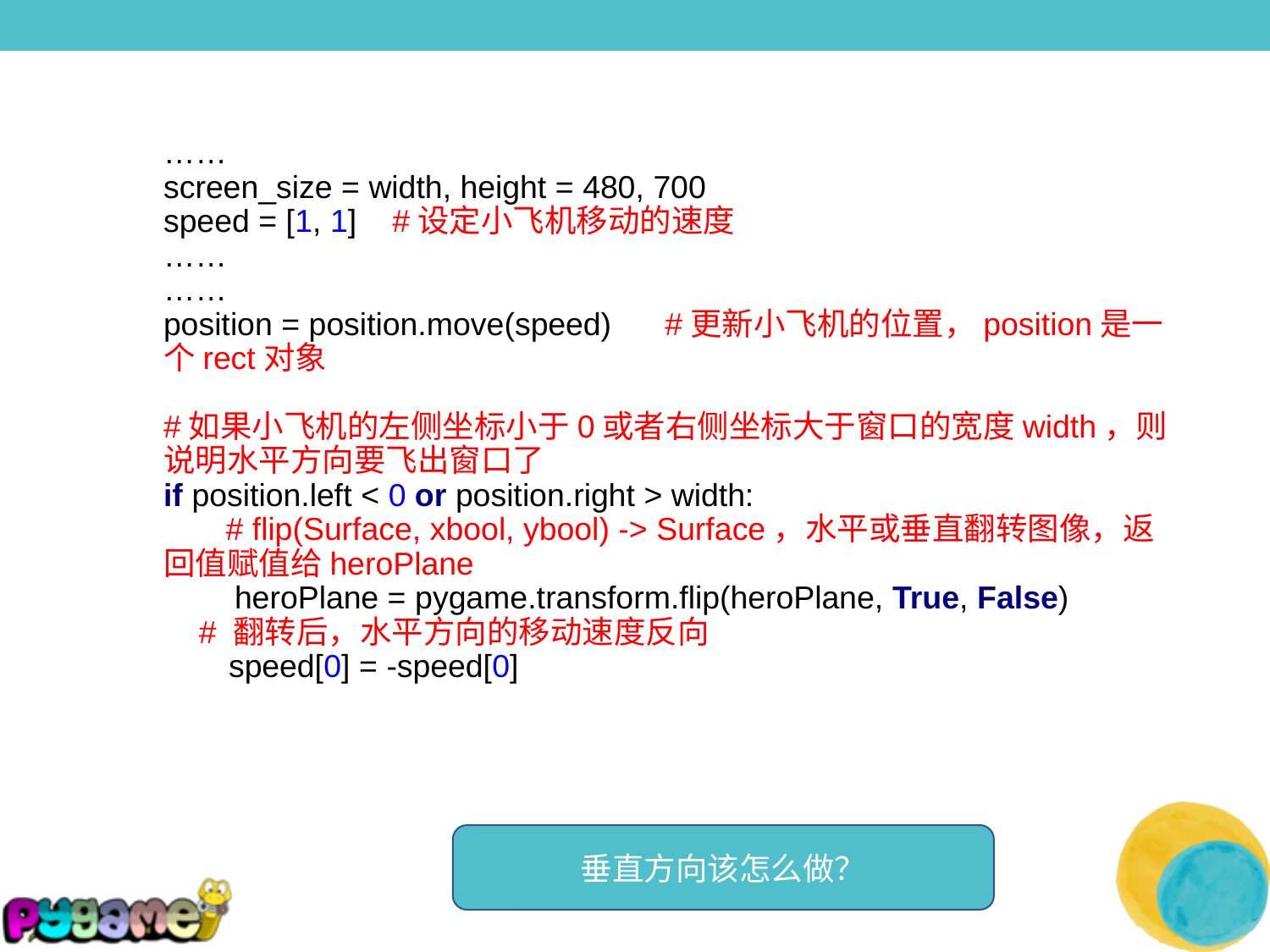

……
screen_size = width, height = 480, 700
speed = [1, 1]    #设定小飞机移动的速度
……
……
position = position.move(speed)      #更新小飞机的位置，position是一个rect对象

#如果小飞机的左侧坐标小于0或者右侧坐标大于窗口的宽度width，则说明水平方向要飞出窗口了
if position.left < 0 or position.right > width:
       # flip(Surface, xbool, ybool) -> Surface，水平或垂直翻转图像，返回值赋值给heroPlane
        heroPlane = pygame.transform.flip(heroPlane, True, False)
    # 翻转后，水平方向的移动速度反向
        speed[0] = -speed[0]

垂直方向该怎么做？